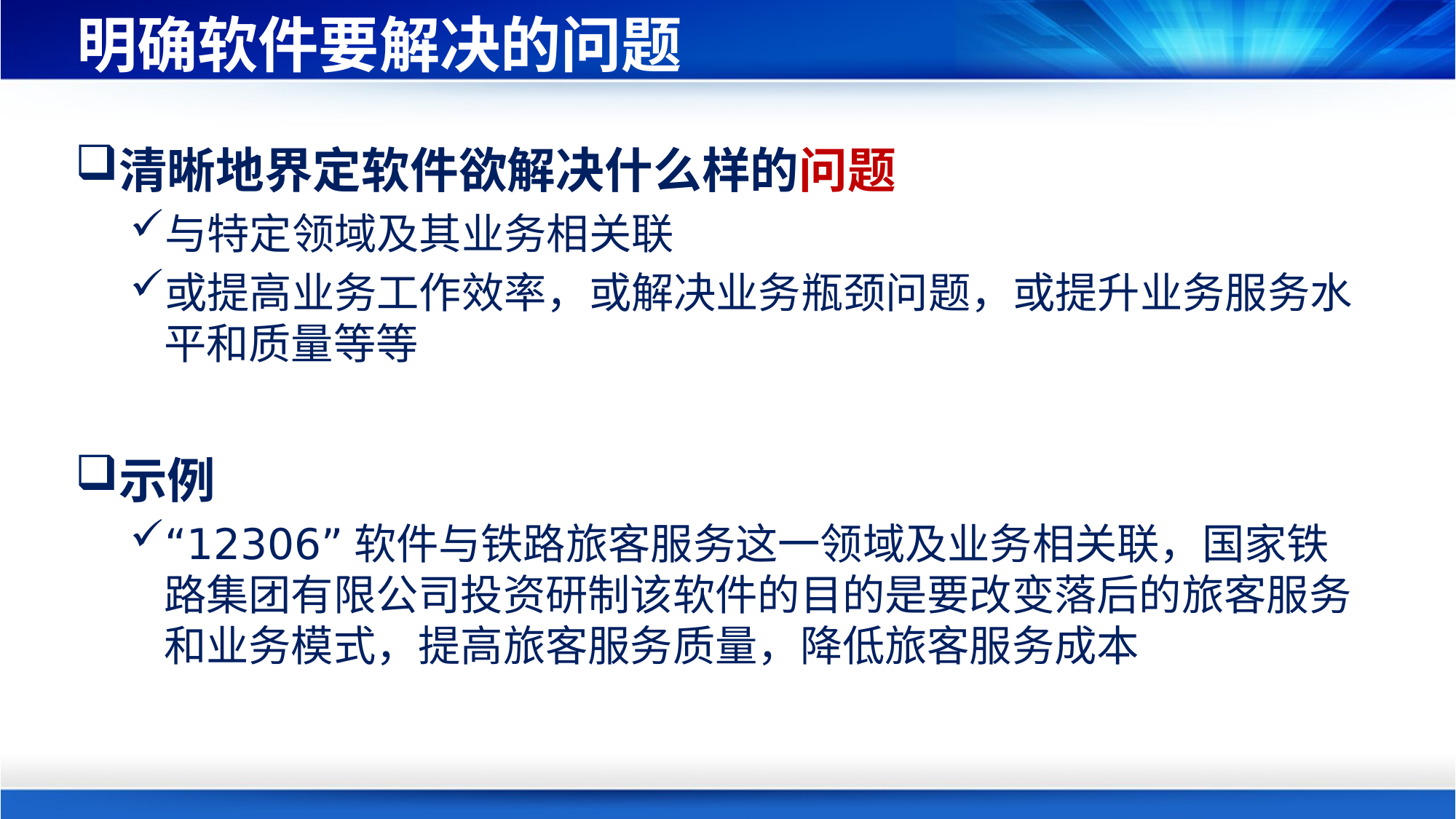

# 明确软件要解决的问题
清晰地界定软件欲解决什么样的问题
与特定领域及其业务相关联
或提高业务工作效率，或解决业务瓶颈问题，或提升业务服务水平和质量等等

示例
“12306”软件与铁路旅客服务这一领域及业务相关联，国家铁路集团有限公司投资研制该软件的目的是要改变落后的旅客服务和业务模式，提高旅客服务质量，降低旅客服务成本